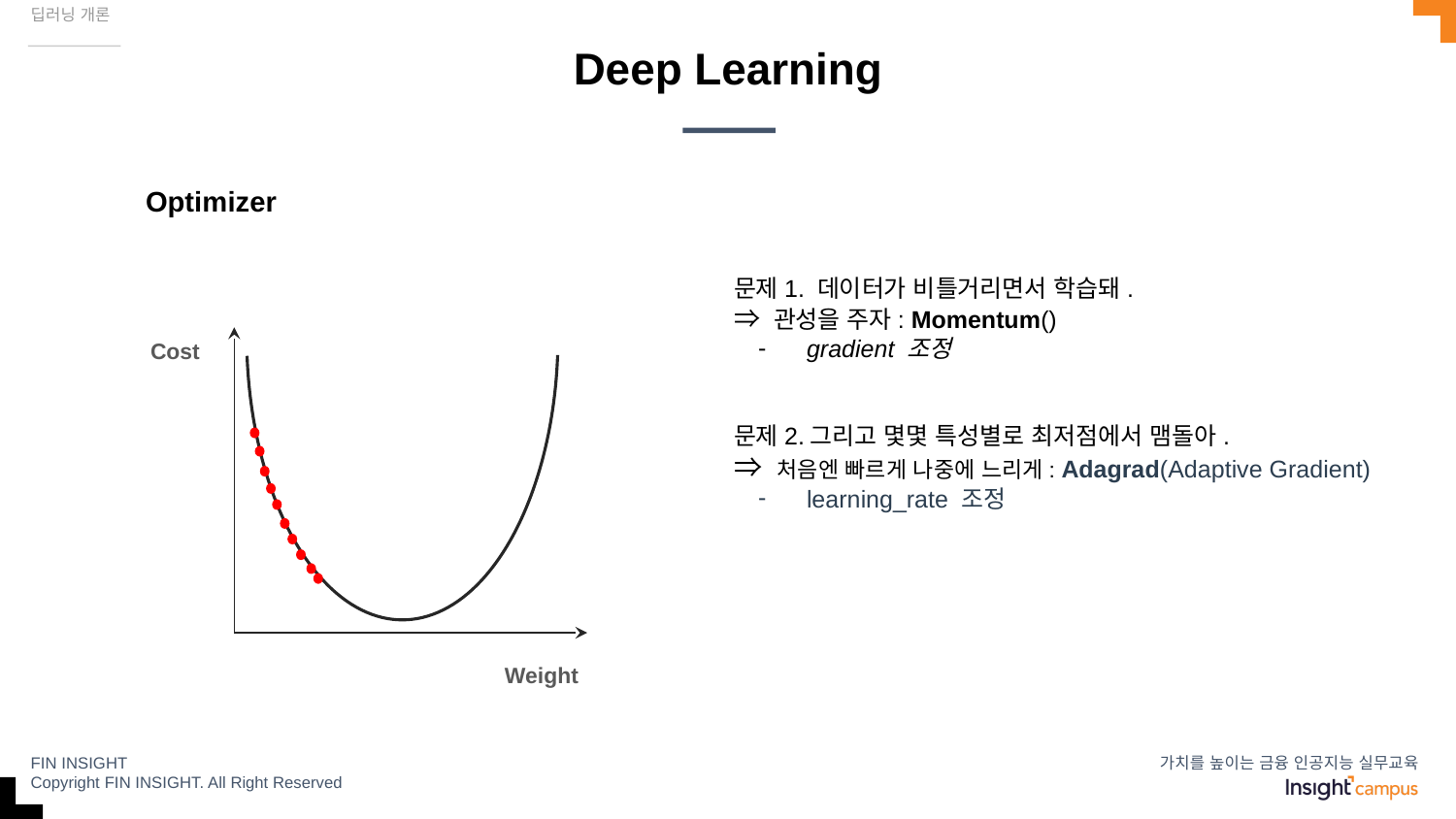

딥러닝 개론
# Deep Learning

Optimizer

문제1. 데이터가 비틀거리면서 학습돼.
⇒ 관성을 주자: Momentum()
gradient 조정

문제2.그리고 몇몇 특성별로 최저점에서 맴돌아.
⇒ 처음엔 빠르게 나중에 느리게: Adagrad(Adaptive Gradient)
learning_rate 조정
Cost

Weight